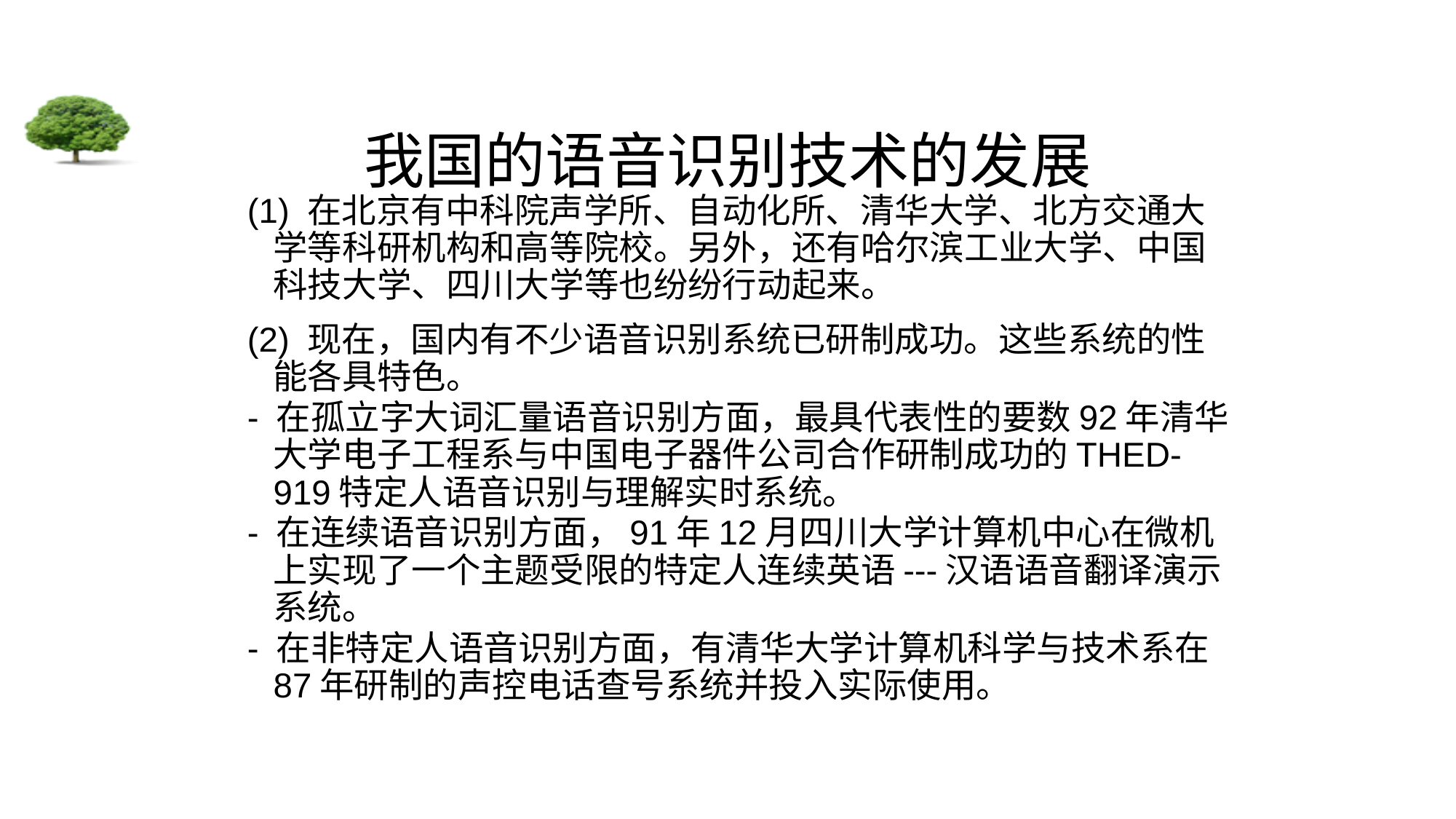

# 我国的语音识别技术的发展
(1) 在北京有中科院声学所、自动化所、清华大学、北方交通大学等科研机构和高等院校。另外，还有哈尔滨工业大学、中国科技大学、四川大学等也纷纷行动起来。
(2) 现在，国内有不少语音识别系统已研制成功。这些系统的性能各具特色。
- 在孤立字大词汇量语音识别方面，最具代表性的要数92年清华大学电子工程系与中国电子器件公司合作研制成功的THED-919特定人语音识别与理解实时系统。
- 在连续语音识别方面，91年12月四川大学计算机中心在微机上实现了一个主题受限的特定人连续英语---汉语语音翻译演示系统。
- 在非特定人语音识别方面，有清华大学计算机科学与技术系在87年研制的声控电话查号系统并投入实际使用。